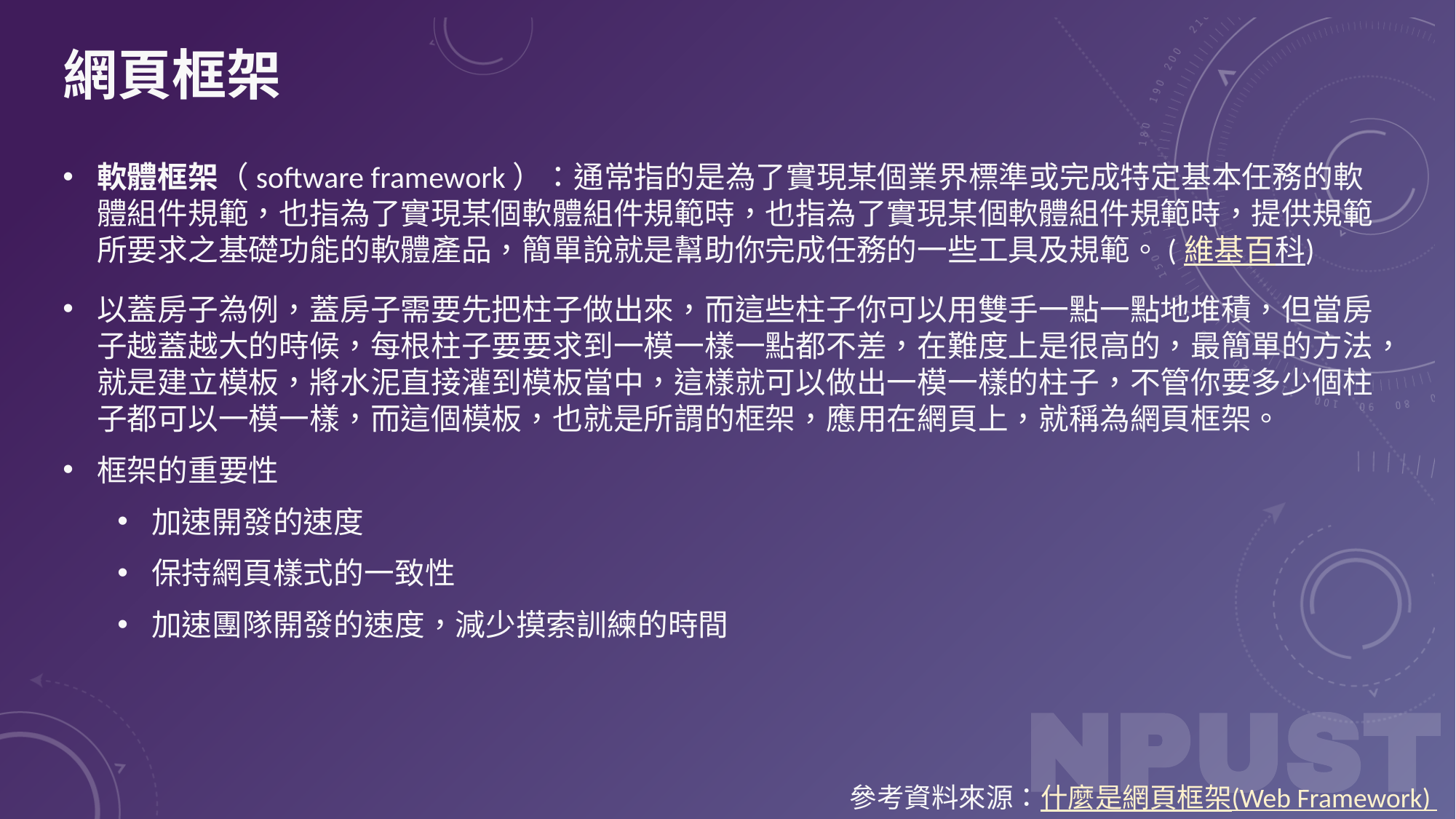

# 網頁框架
軟體框架（software framework）：通常指的是為了實現某個業界標準或完成特定基本任務的軟體組件規範，也指為了實現某個軟體組件規範時，也指為了實現某個軟體組件規範時，提供規範所要求之基礎功能的軟體產品，簡單說就是幫助你完成任務的一些工具及規範。(維基百科)
以蓋房子為例，蓋房子需要先把柱子做出來，而這些柱子你可以用雙手一點一點地堆積，但當房子越蓋越大的時候，每根柱子要要求到一模一樣一點都不差，在難度上是很高的，最簡單的方法，就是建立模板，將水泥直接灌到模板當中，這樣就可以做出一模一樣的柱子，不管你要多少個柱子都可以一模一樣，而這個模板，也就是所謂的框架，應用在網頁上，就稱為網頁框架。
框架的重要性
加速開發的速度
保持網頁樣式的一致性
加速團隊開發的速度，減少摸索訓練的時間
參考資料來源：什麼是網頁框架(Web Framework)